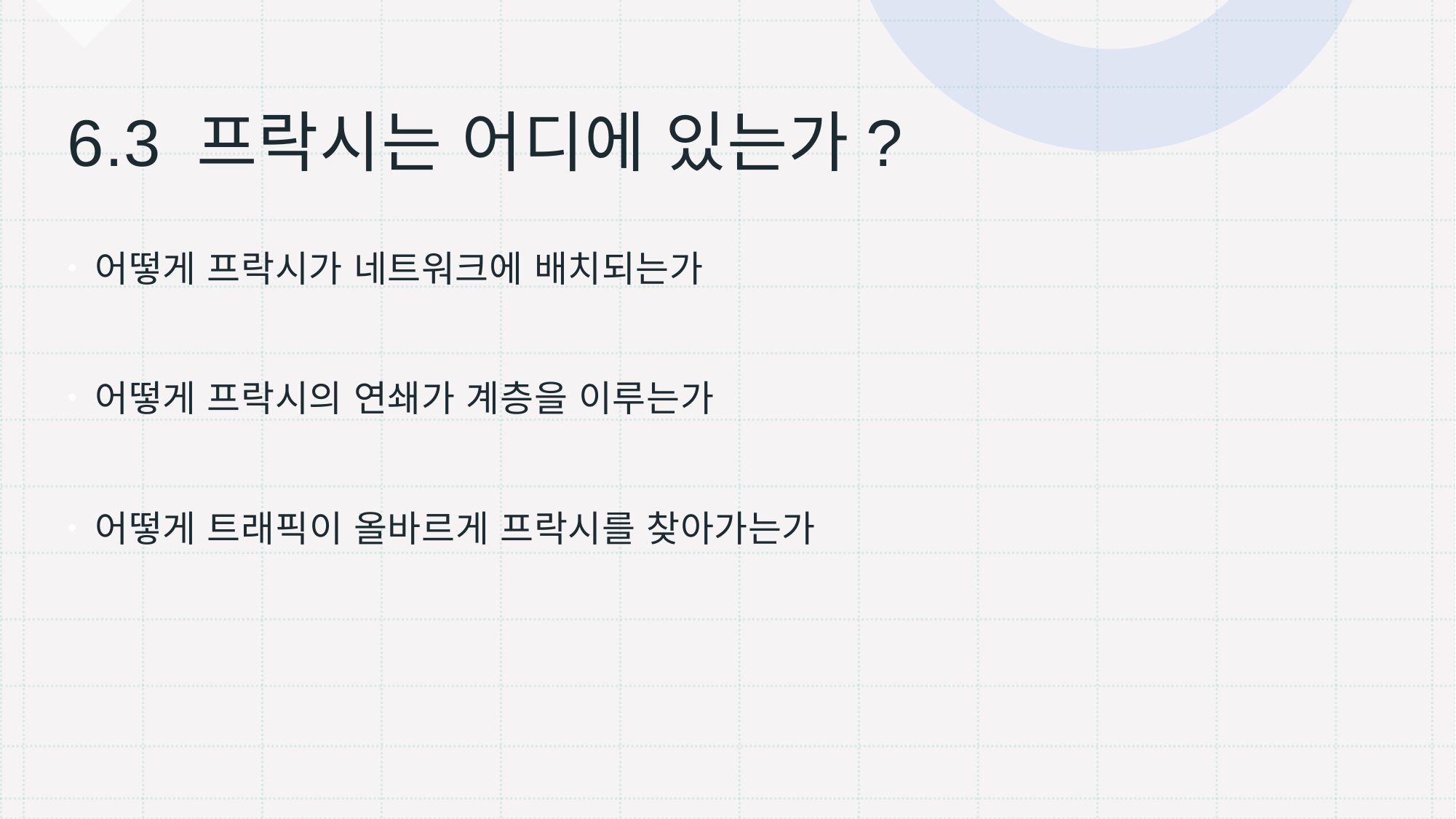

# 6.3 프락시는 어디에 있는가?
어떻게 프락시가 네트워크에 배치되는가

어떻게 프락시의 연쇄가 계층을 이루는가

어떻게 트래픽이 올바르게 프락시를 찾아가는가